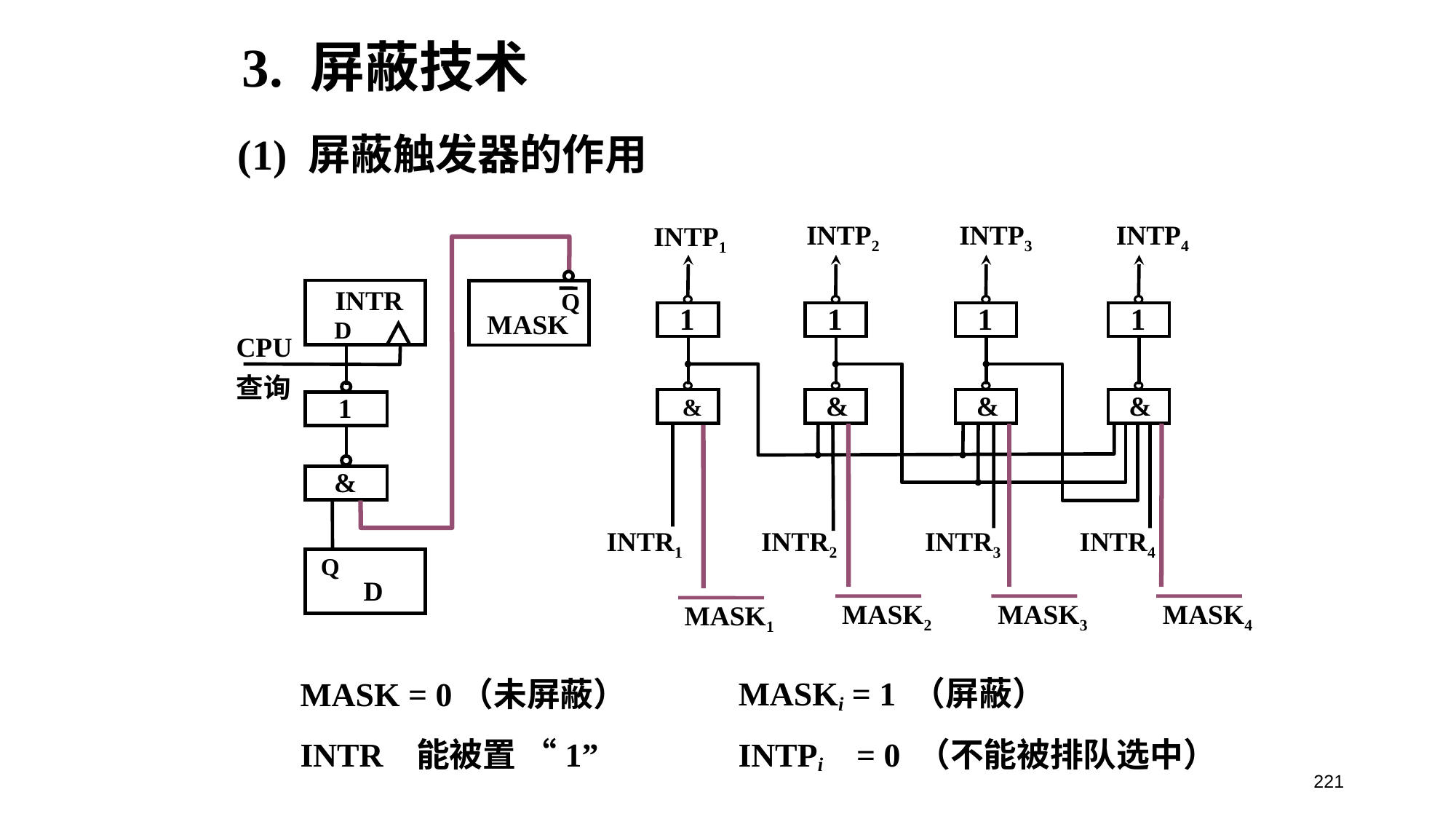

3. 屏蔽技术
(1) 屏蔽触发器的作用
INTP2
INTP3
INTP4
INTP1

   1
   1
   1
   1

   &

   &
   &
       &

INTR1
INTR2
INTR3
INTR4

Q

 MASK
INTR

 D
CPU
查询

  1

MASK2
MASK3
MASK4
MASK1

  &

Q

D
MASK = 0（未屏蔽）
MASKi = 1 （屏蔽）
INTR   能被置 “1”
INTPi    = 0 （不能被排队选中）
221